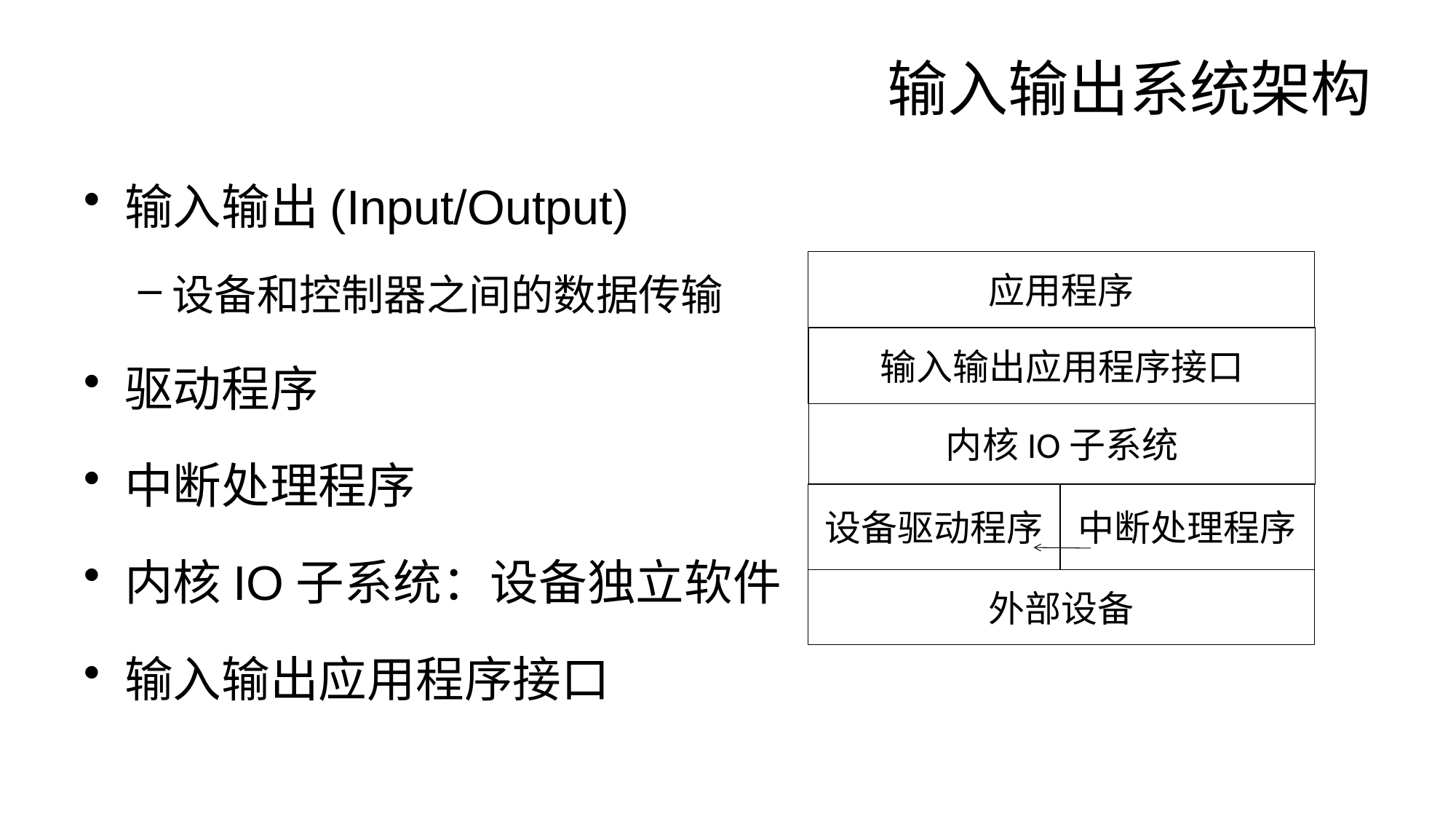

# 输入输出系统架构
输入输出(Input/Output)
设备和控制器之间的数据传输
驱动程序
中断处理程序
内核IO子系统：设备独立软件
输入输出应用程序接口
应用程序
输入输出应用程序接口
内核IO子系统
设备驱动程序
中断处理程序
外部设备